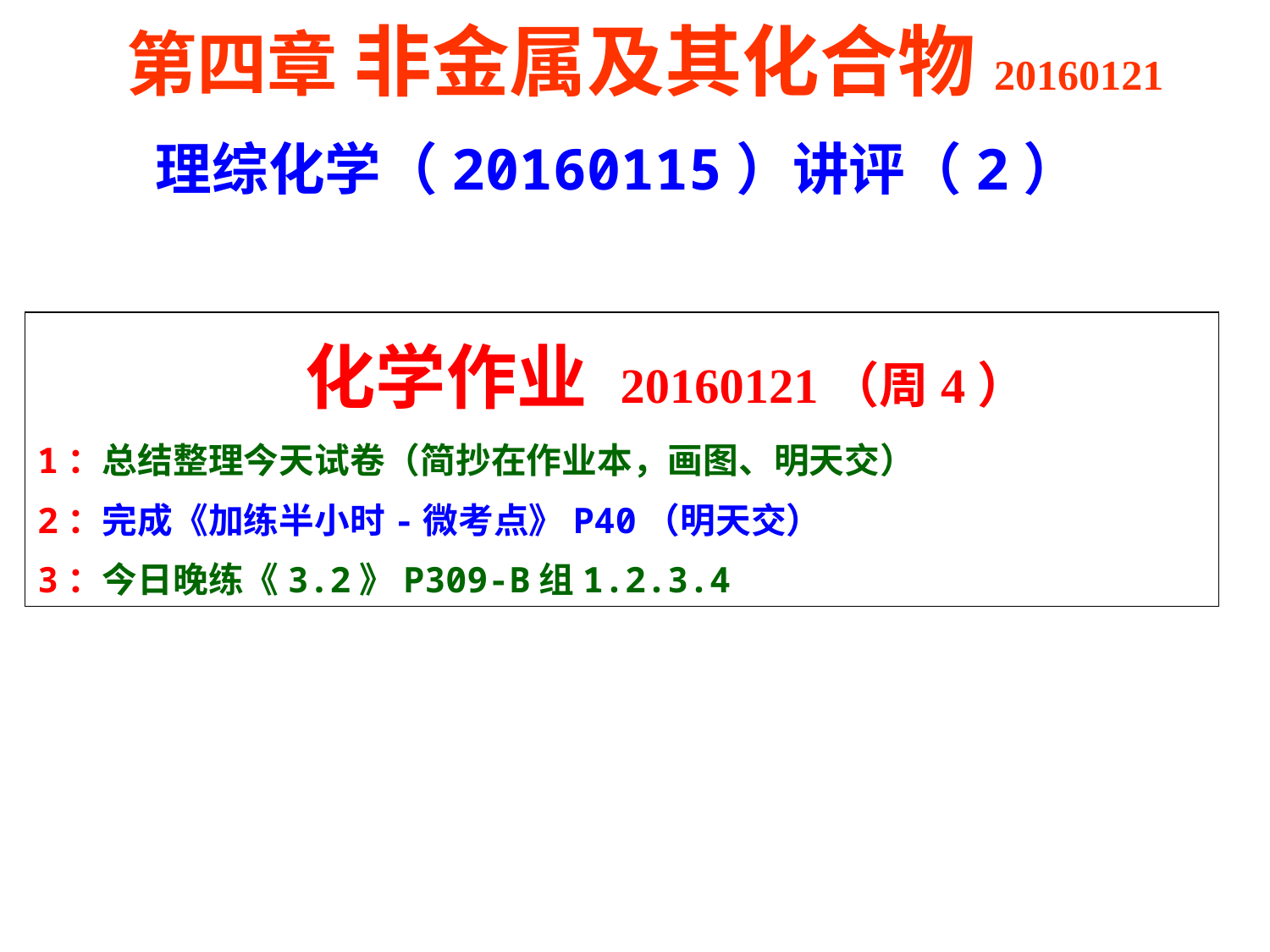

第四章 非金属及其化合物20160121
     理综化学（20160115）讲评（2）
             化学作业 20160121（周4）
1：总结整理今天试卷（简抄在作业本，画图、明天交）
2：完成《加练半小时-微考点》P40（明天交）
3：今日晚练《3.2》P309-B组1.2.3.4